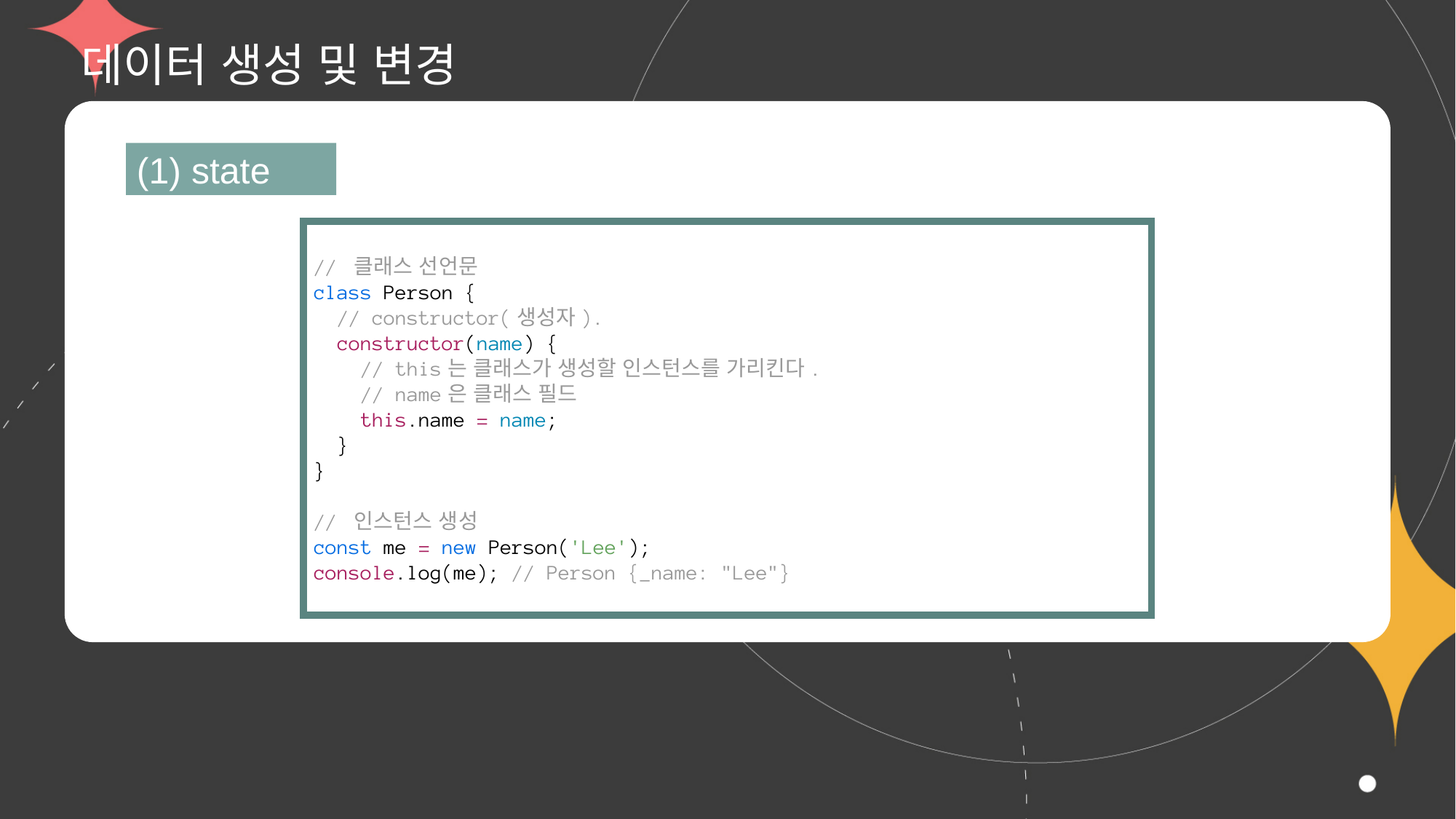

# 데이터 생성 및 변경
(1) state
// 클래스 선언문
class Person {
  // constructor(생성자).
  constructor(name) {
    // this는 클래스가 생성할 인스턴스를 가리킨다.
    // name은 클래스 필드
    this.name = name;
  }
}

// 인스턴스 생성
const me = new Person('Lee');
console.log(me); // Person {_name: "Lee"}